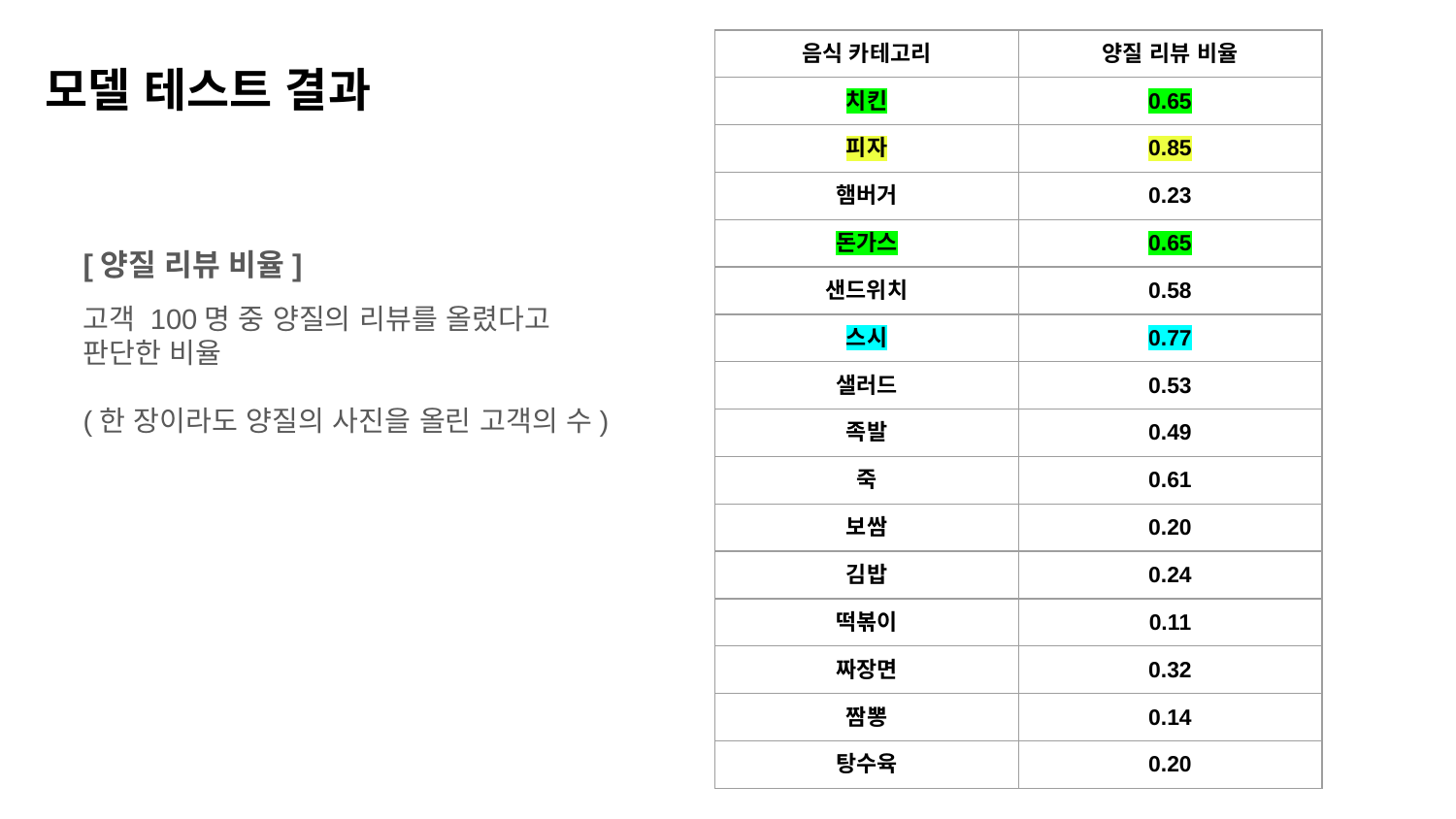

| 음식 카테고리 | 양질 리뷰 비율 |
| --- | --- |
| 치킨 | 0.65 |
| 피자 | 0.85 |
| 햄버거 | 0.23 |
| 돈가스 | 0.65 |
| 샌드위치 | 0.58 |
| 스시 | 0.77 |
| 샐러드 | 0.53 |
| 족발 | 0.49 |
| 죽 | 0.61 |
| 보쌈 | 0.20 |
| 김밥 | 0.24 |
| 떡볶이 | 0.11 |
| 짜장면 | 0.32 |
| 짬뽕 | 0.14 |
| 탕수육 | 0.20 |
모델 테스트 결과
[양질 리뷰 비율]

고객 100명 중 양질의 리뷰를 올렸다고
판단한 비율

(한 장이라도 양질의 사진을 올린 고객의 수)